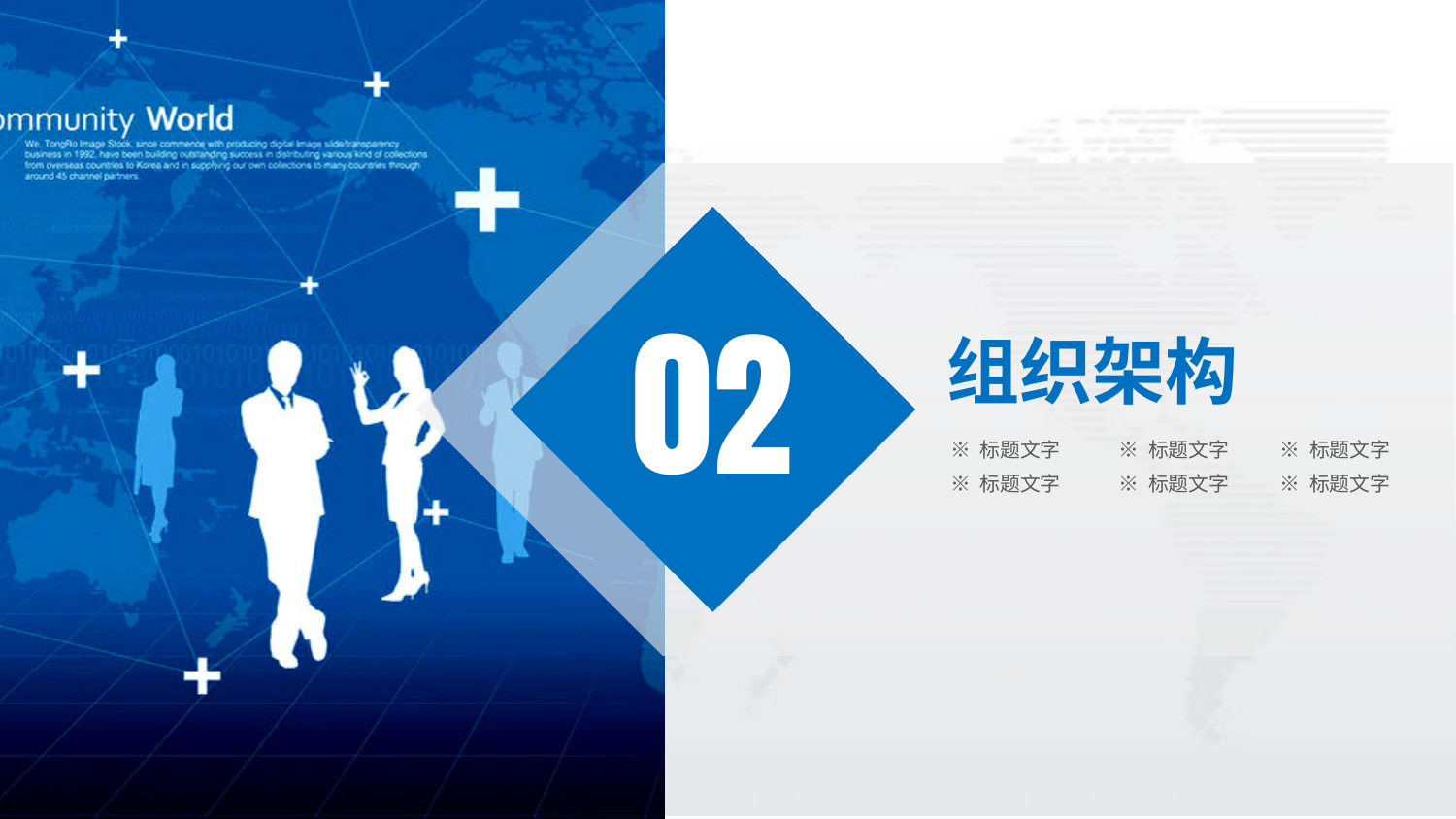

02
组织架构
※ 标题文字
※ 标题文字
※ 标题文字
※ 标题文字
※ 标题文字
※ 标题文字